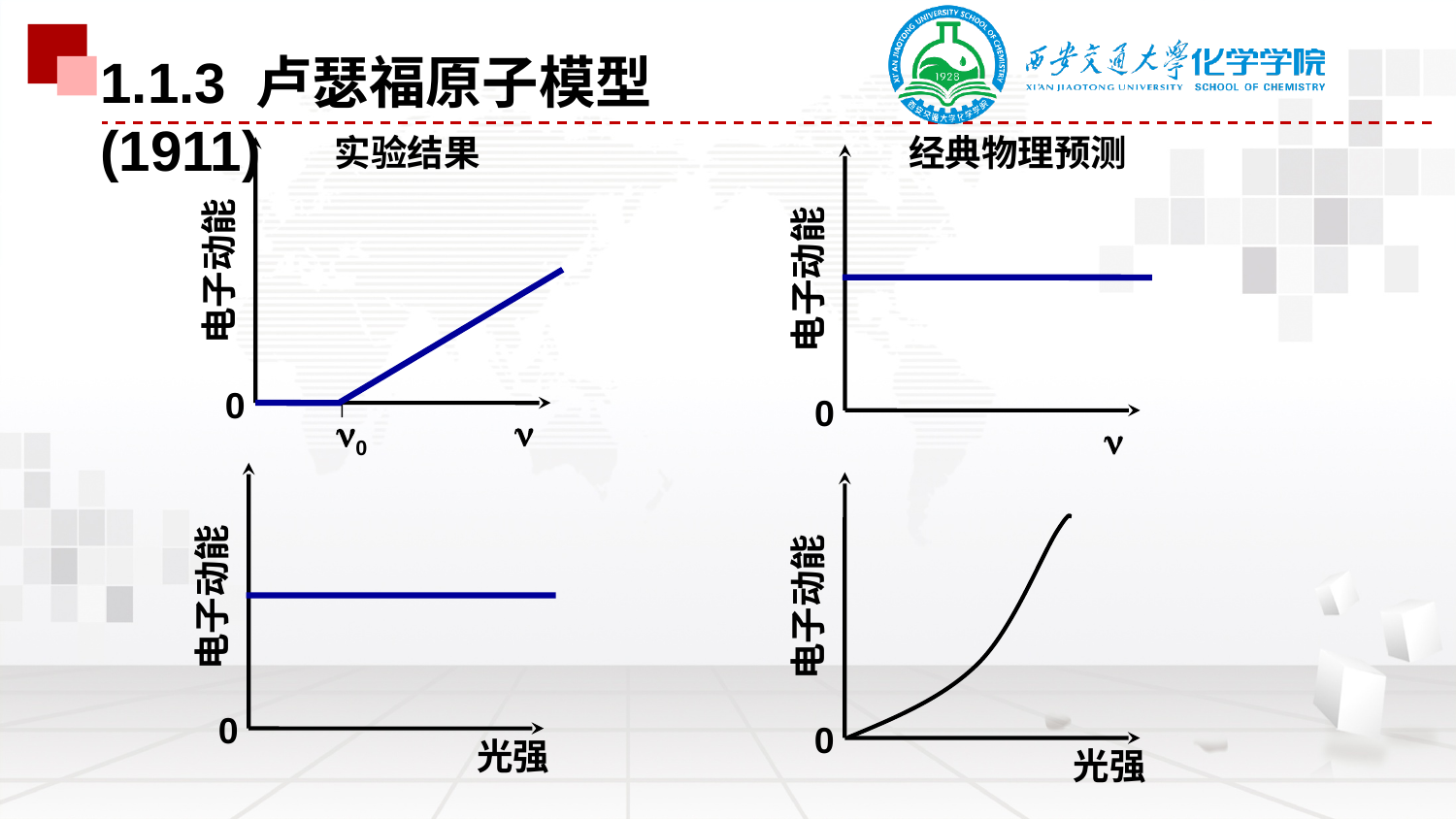

1.1.3 卢瑟福原子模型(1911)
实验结果
经典物理预测

电子动能

0
ν

ν0

电子动能

0
ν

电子动能

0
光强

电子动能
0
光强